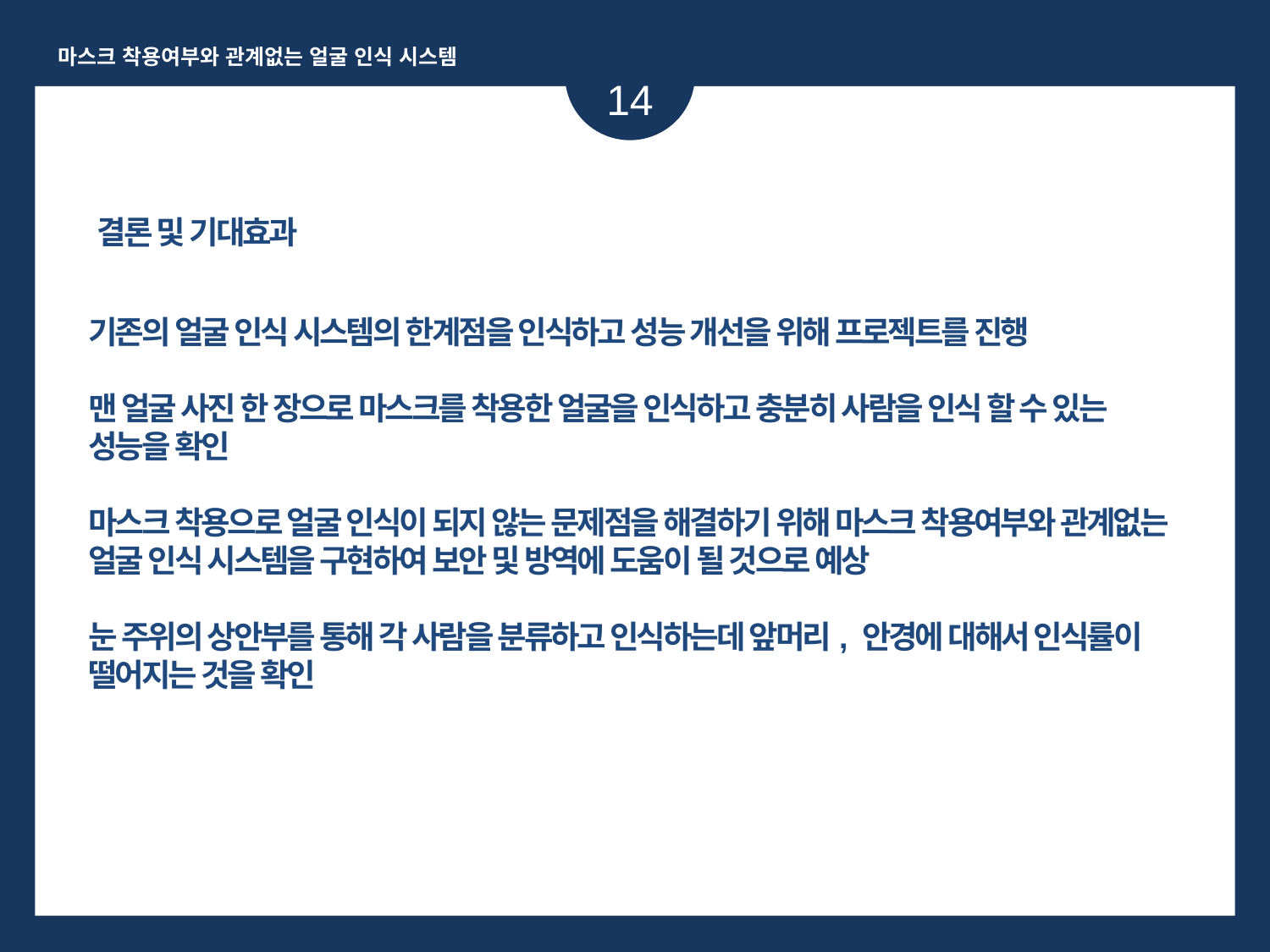

마스크 착용여부와 관계없는 얼굴 인식 시스템

14

결론 및 기대효과
기존의 얼굴 인식 시스템의 한계점을 인식하고 성능 개선을 위해 프로젝트를 진행

맨 얼굴 사진 한 장으로 마스크를 착용한 얼굴을 인식하고 충분히 사람을 인식 할 수 있는 성능을 확인

마스크 착용으로 얼굴 인식이 되지 않는 문제점을 해결하기 위해 마스크 착용여부와 관계없는 얼굴 인식 시스템을 구현하여 보안 및 방역에 도움이 될 것으로 예상

눈 주위의 상안부를 통해 각 사람을 분류하고 인식하는데 앞머리, 안경에 대해서 인식률이 떨어지는 것을 확인